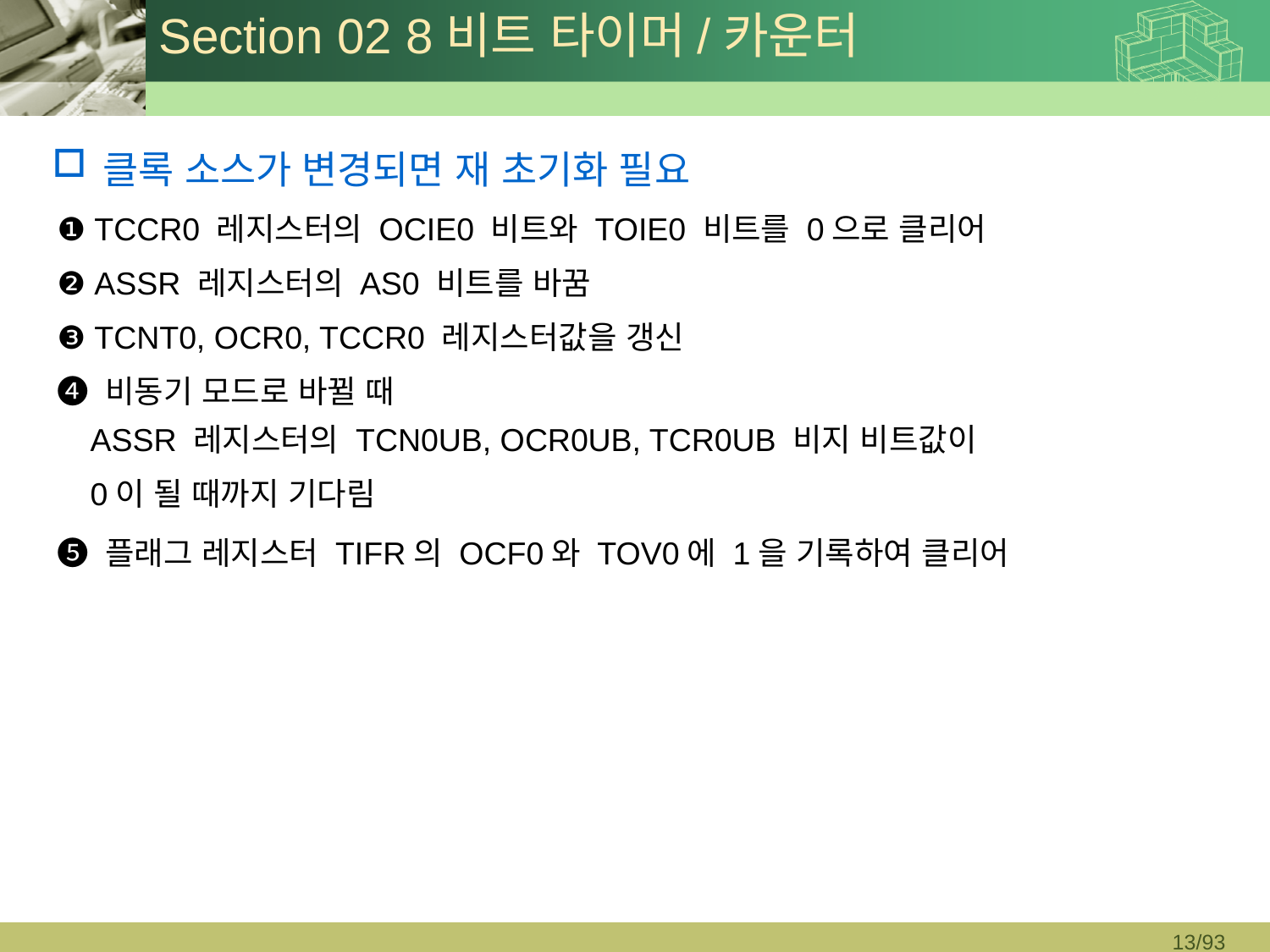

# Section 02 8비트 타이머/카운터
클록 소스가 변경되면 재 초기화 필요
❶ TCCR0 레지스터의 OCIE0 비트와 TOIE0 비트를 0으로 클리어
❷ ASSR 레지스터의 AS0 비트를 바꿈
❸ TCNT0, OCR0, TCCR0 레지스터값을 갱신
❹ 비동기 모드로 바뀔 때
ASSR 레지스터의 TCN0UB, OCR0UB, TCR0UB 비지 비트값이
0이 될 때까지 기다림
❺ 플래그 레지스터 TIFR의 OCF0와 TOV0에 1을 기록하여 클리어